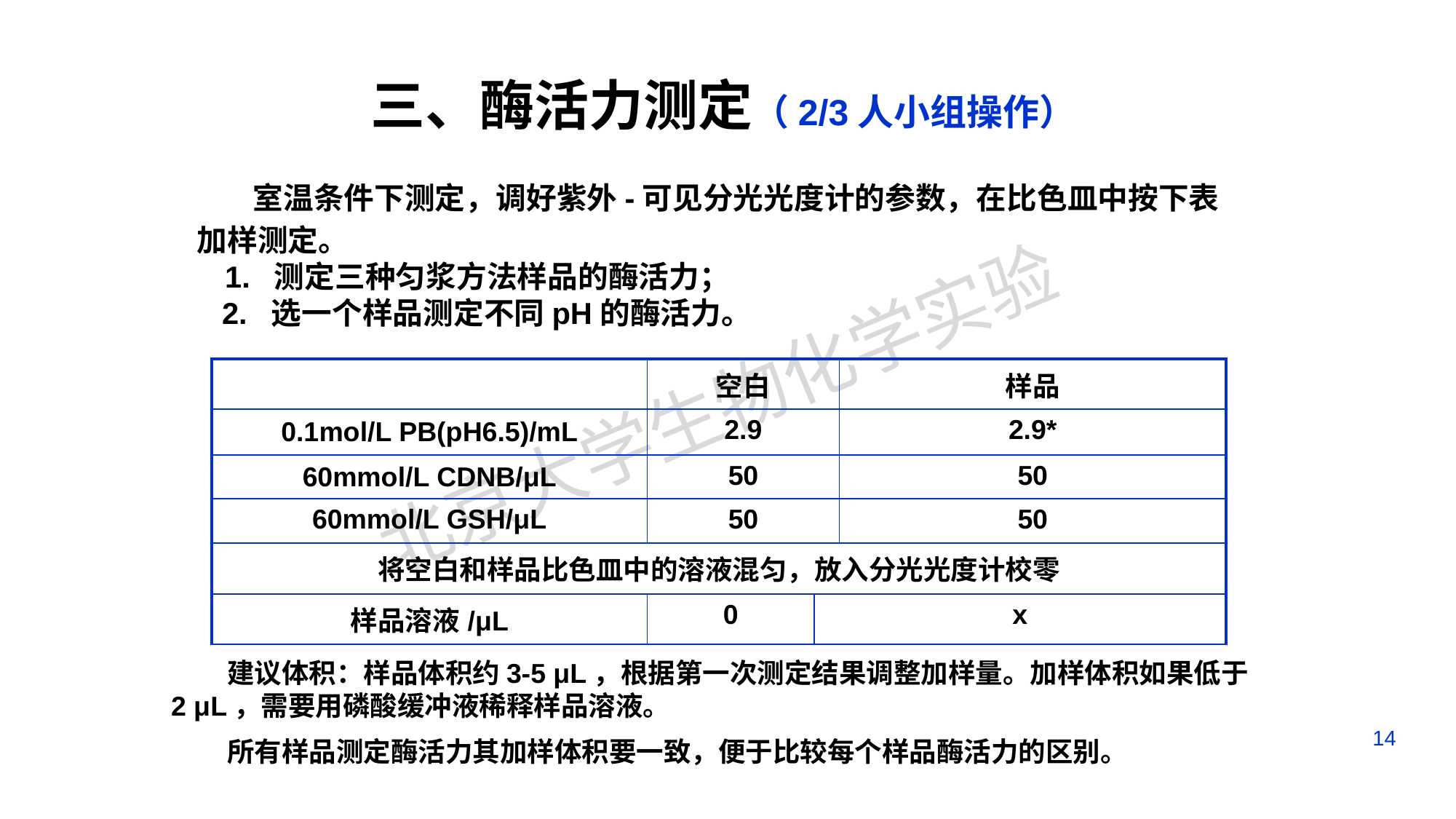

# 三、酶活力测定（2/3人小组操作）
   室温条件下测定，调好紫外-可见分光光度计的参数，在比色皿中按下表加样测定。
   1.  测定三种匀浆方法样品的酶活力；
   2.  选一个样品测定不同pH的酶活力。

|  | 空白 |  | 样品 |
| --- | --- | --- | --- |
| 0.1mol/L PB(pH6.5)/mL | 2.9 |  | 2.9\* |
| 60mmol/L CDNB/μL | 50 |  | 50 |
| 60mmol/L GSH/μL | 50 |  | 50 |
| 将空白和样品比色皿中的溶液混匀，放入分光光度计校零 |  |  |  |
| 样品溶液/μL | 0 | x |  |
        建议体积：样品体积约3-5 μL，根据第一次测定结果调整加样量。加样体积如果低于2 μL，需要用磷酸缓冲液稀释样品溶液。
        所有样品测定酶活力其加样体积要一致，便于比较每个样品酶活力的区别。
14